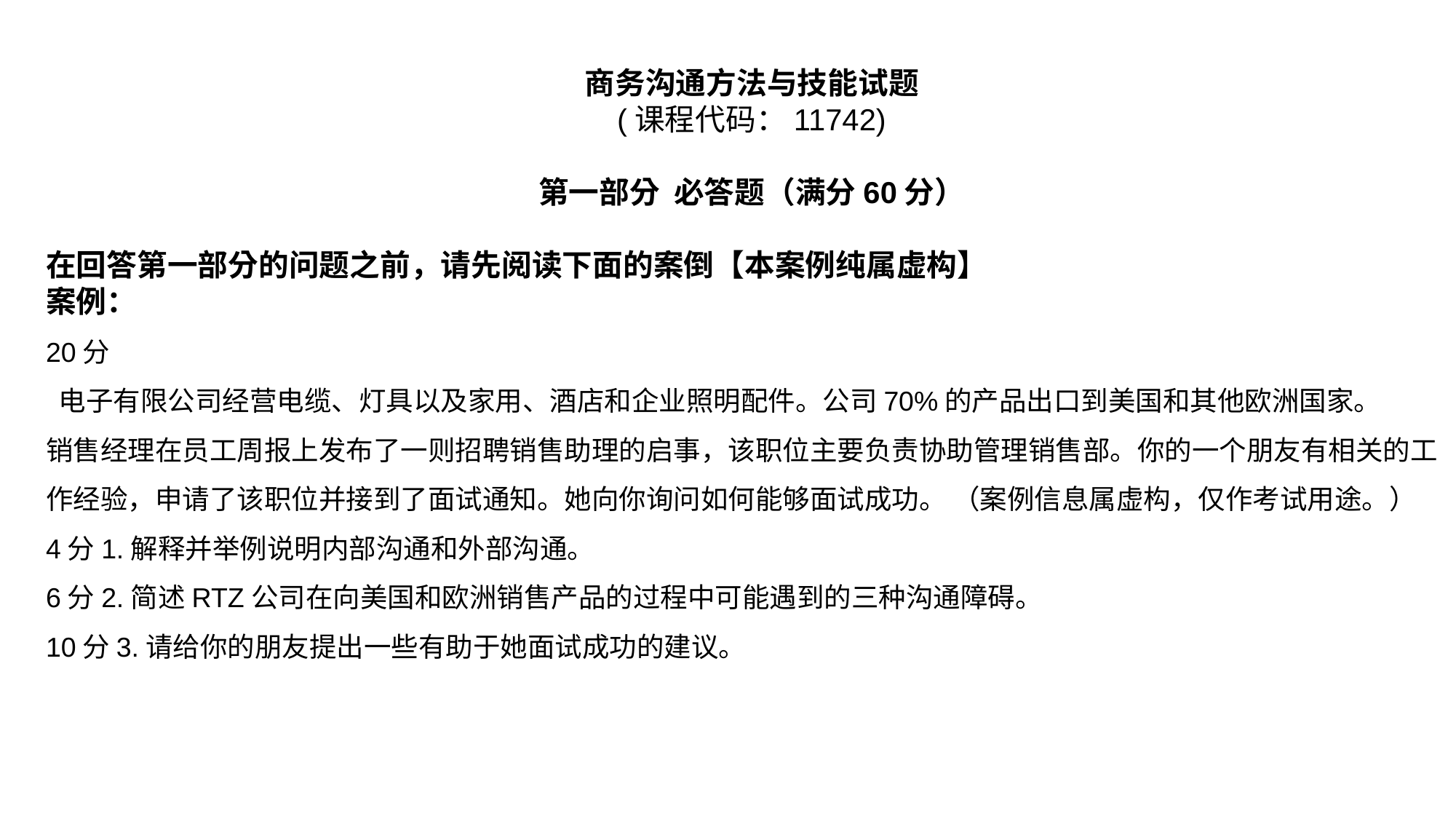

商务沟通方法与技能试题
(课程代码：11742)

第一部分  必答题（满分60分）

在回答第一部分的问题之前，请先阅读下面的案倒【本案例纯属虚构】
案例：
20分
 电子有限公司经营电缆、灯具以及家用、酒店和企业照明配件。公司70%的产品出口到美国和其他欧洲国家。
销售经理在员工周报上发布了一则招聘销售助理的启事，该职位主要负责协助管理销售部。你的一个朋友有相关的工作经验，申请了该职位并接到了面试通知。她向你询问如何能够面试成功。 （案例信息属虚构，仅作考试用途。）
4分1.解释并举例说明内部沟通和外部沟通。
6分2.简述RTZ公司在向美国和欧洲销售产品的过程中可能遇到的三种沟通障碍。
10分3.请给你的朋友提出一些有助于她面试成功的建议。